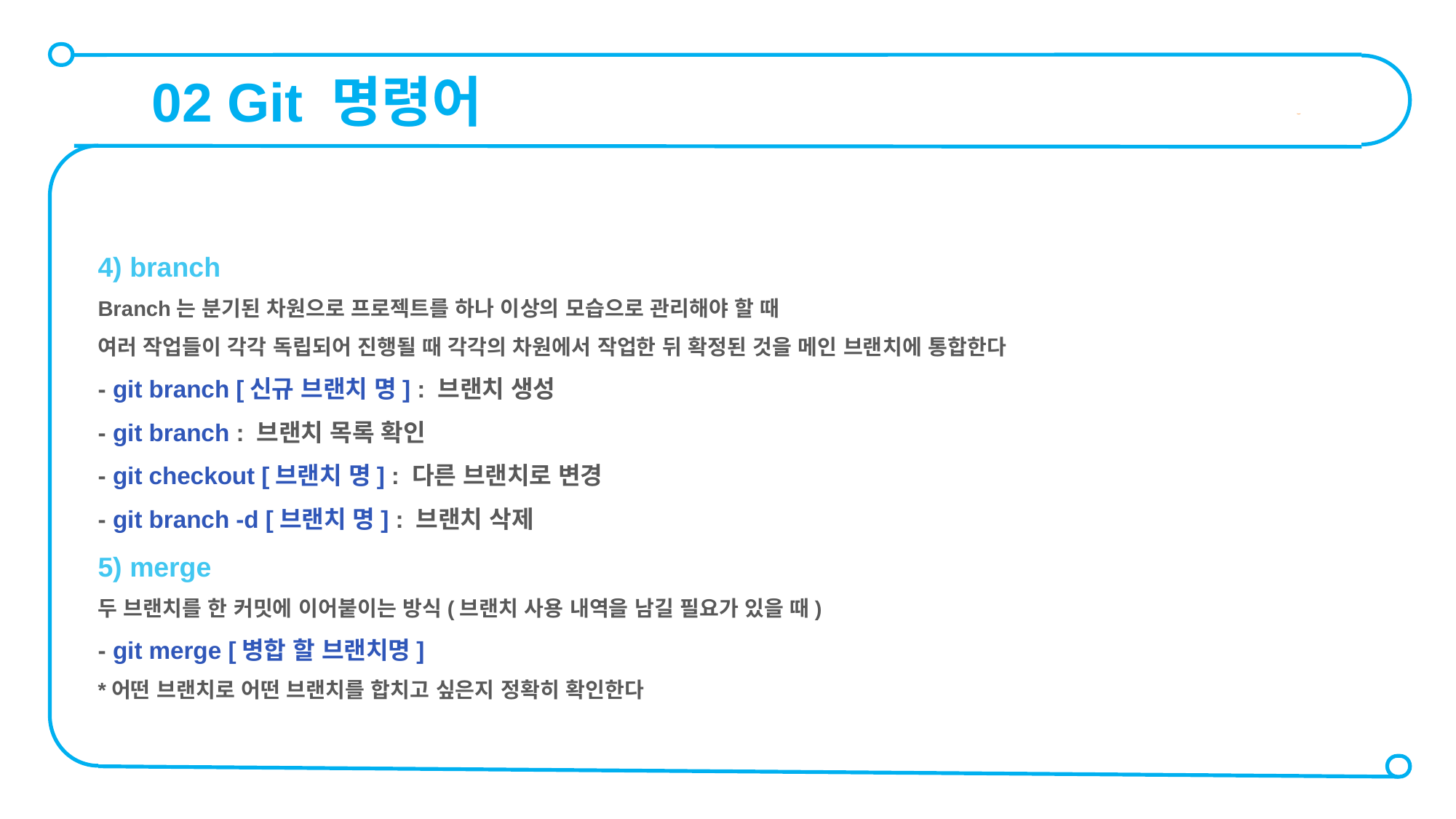

02 Git 명령어
4) branch
Branch는 분기된 차원으로 프로젝트를 하나 이상의 모습으로 관리해야 할 때
여러 작업들이 각각 독립되어 진행될 때 각각의 차원에서 작업한 뒤 확정된 것을 메인 브랜치에 통합한다
- git branch [신규 브랜치 명] : 브랜치 생성
- git branch : 브랜치 목록 확인
- git checkout [브랜치 명] : 다른 브랜치로 변경
- git branch -d [브랜치 명] : 브랜치 삭제
5) merge
두 브랜치를 한 커밋에 이어붙이는 방식(브랜치 사용 내역을 남길 필요가 있을 때)
- git merge [병합 할 브랜치명]
*어떤 브랜치로 어떤 브랜치를 합치고 싶은지 정확히 확인한다